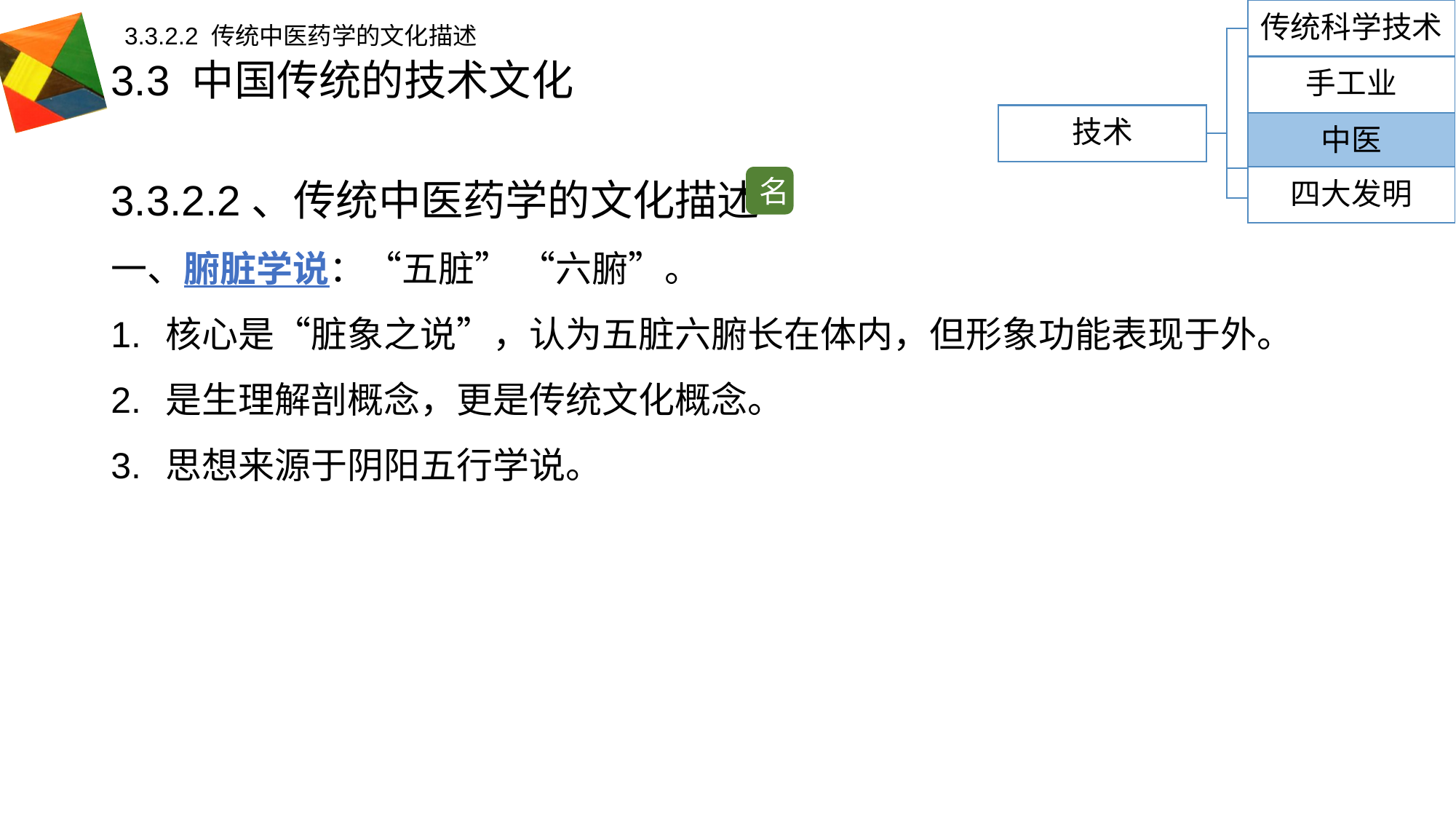

传统科学技术
3.3.2.2 传统中医药学的文化描述

# 3.3 中国传统的技术文化
手工业
技术
中医

3.3.2.2、传统中医药学的文化描述
一、腑脏学说：“五脏” “六腑”。
核心是“脏象之说”，认为五脏六腑长在体内，但形象功能表现于外。
是生理解剖概念，更是传统文化概念。
思想来源于阴阳五行学说。
名
四大发明
148